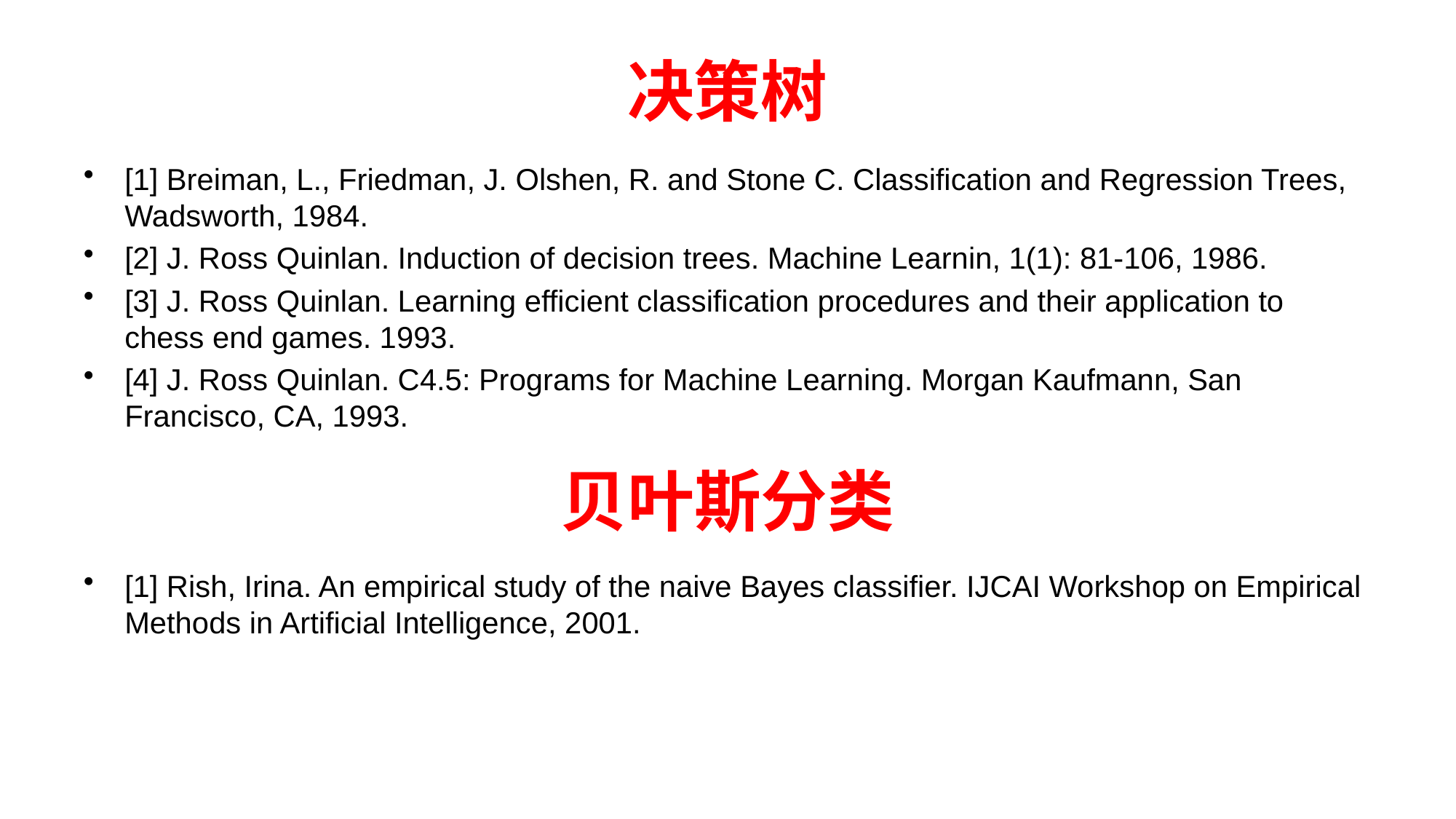

# 决策树
[1] Breiman, L., Friedman, J. Olshen, R. and Stone C. Classification and Regression Trees, Wadsworth, 1984.
[2] J. Ross Quinlan. Induction of decision trees. Machine Learnin, 1(1): 81-106, 1986.
[3] J. Ross Quinlan. Learning efficient classification procedures and their application to chess end games. 1993.
[4] J. Ross Quinlan. C4.5: Programs for Machine Learning. Morgan Kaufmann, San Francisco, CA, 1993.

[1] Rish, Irina. An empirical study of the naive Bayes classifier. IJCAI Workshop on Empirical Methods in Artificial Intelligence, 2001.
贝叶斯分类